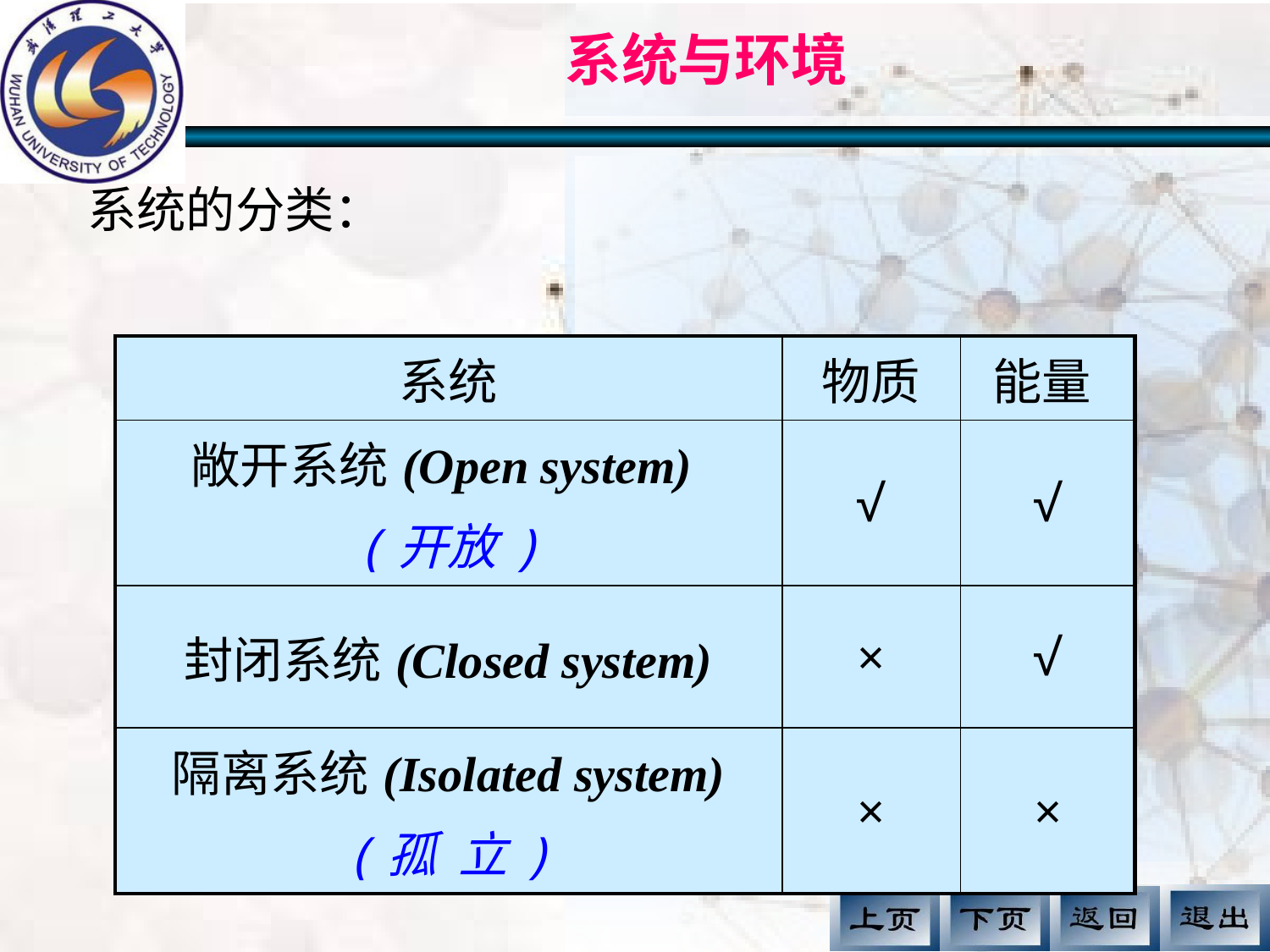

# 系统与环境
系统的分类：
| 系统 | 物质 | 能量 |
| --- | --- | --- |
| 敞开系统(Open system) (开放) | √ | √ |
| 封闭系统(Closed system) | × | √ |
| 隔离系统(Isolated system) (孤 立) | × | × |